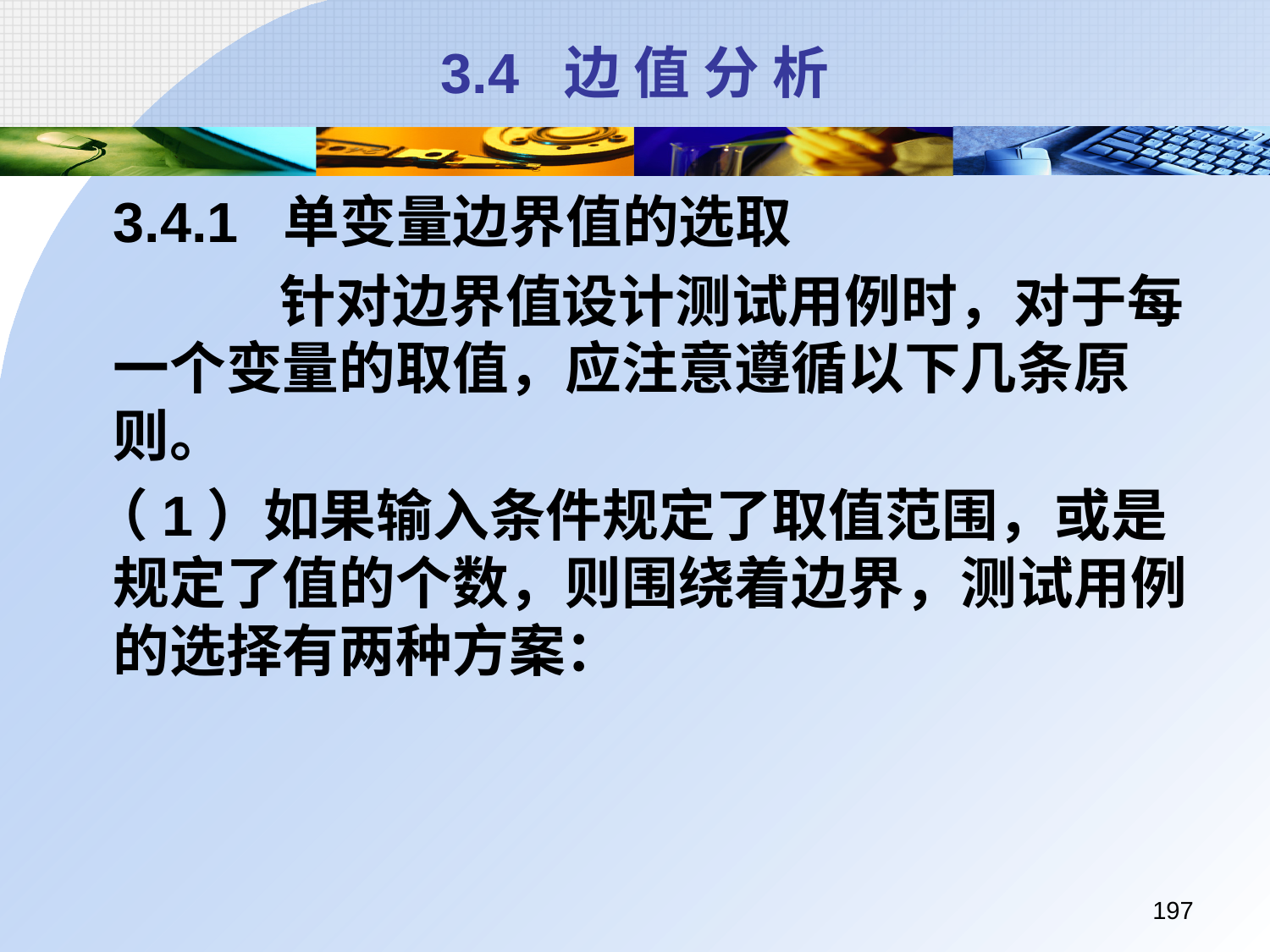

# 3.4  边 值 分 析
	3.4.1  单变量边界值的选取
		  针对边界值设计测试用例时，对于每一个变量的取值，应注意遵循以下几条原则。
 （1）如果输入条件规定了取值范围，或是规定了值的个数，则围绕着边界，测试用例的选择有两种方案：
197